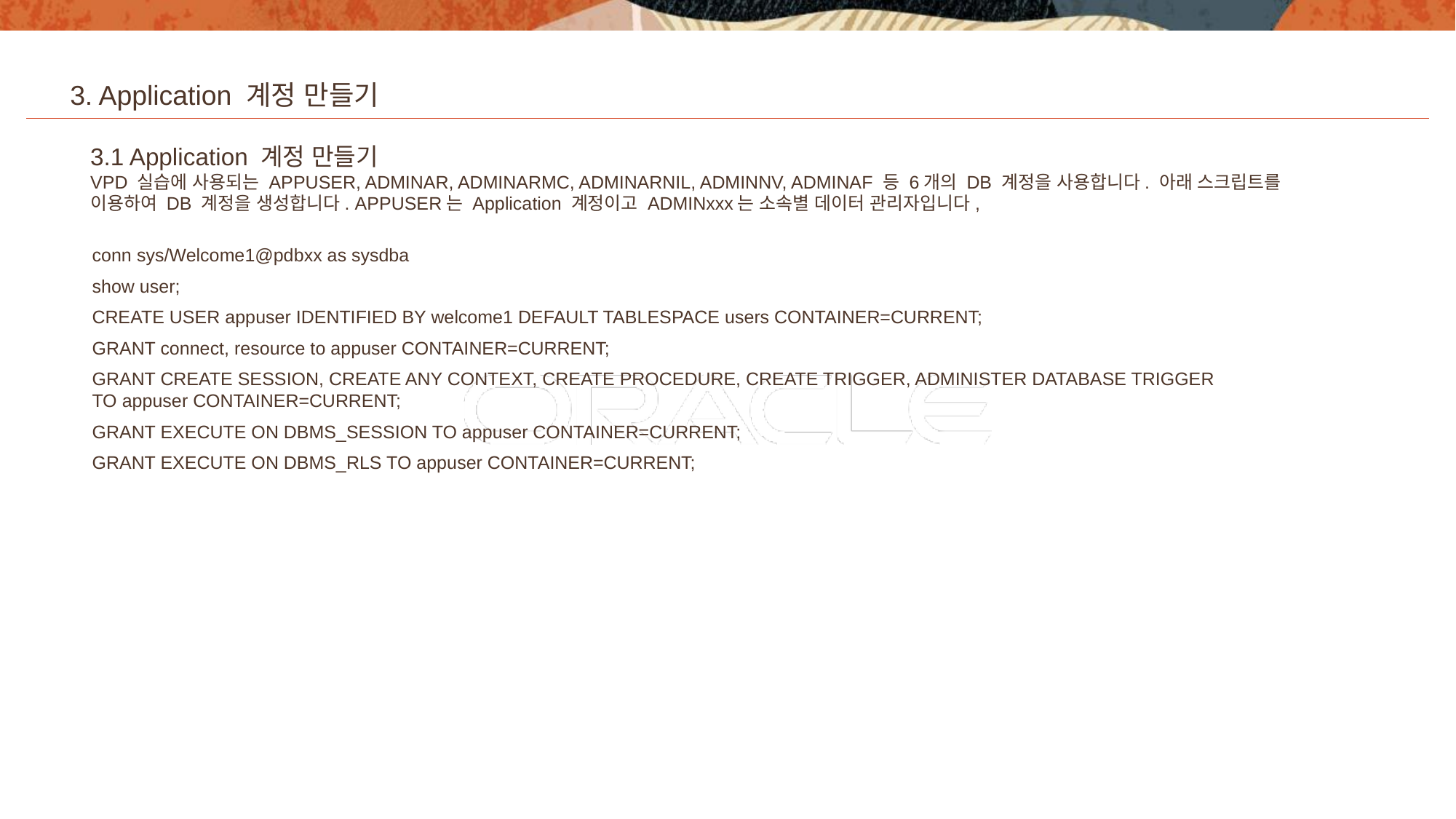

3. Application 계정 만들기
3.1 Application 계정 만들기
VPD 실습에 사용되는 APPUSER, ADMINAR, ADMINARMC, ADMINARNIL, ADMINNV, ADMINAF 등 6개의 DB 계정을 사용합니다. 아래 스크립트를 이용하여 DB 계정을 생성합니다. APPUSER는 Application 계정이고 ADMINxxx는 소속별 데이터 관리자입니다,
conn sys/Welcome1@pdbxx as sysdba
show user;
CREATE USER appuser IDENTIFIED BY welcome1 DEFAULT TABLESPACE users CONTAINER=CURRENT;
GRANT connect, resource to appuser CONTAINER=CURRENT;
GRANT CREATE SESSION, CREATE ANY CONTEXT, CREATE PROCEDURE, CREATE TRIGGER, ADMINISTER DATABASE TRIGGER TO appuser CONTAINER=CURRENT;
GRANT EXECUTE ON DBMS_SESSION TO appuser CONTAINER=CURRENT;
GRANT EXECUTE ON DBMS_RLS TO appuser CONTAINER=CURRENT;
23
Copyright © 2020, Oracle and/or its affiliates. All rights reserved.